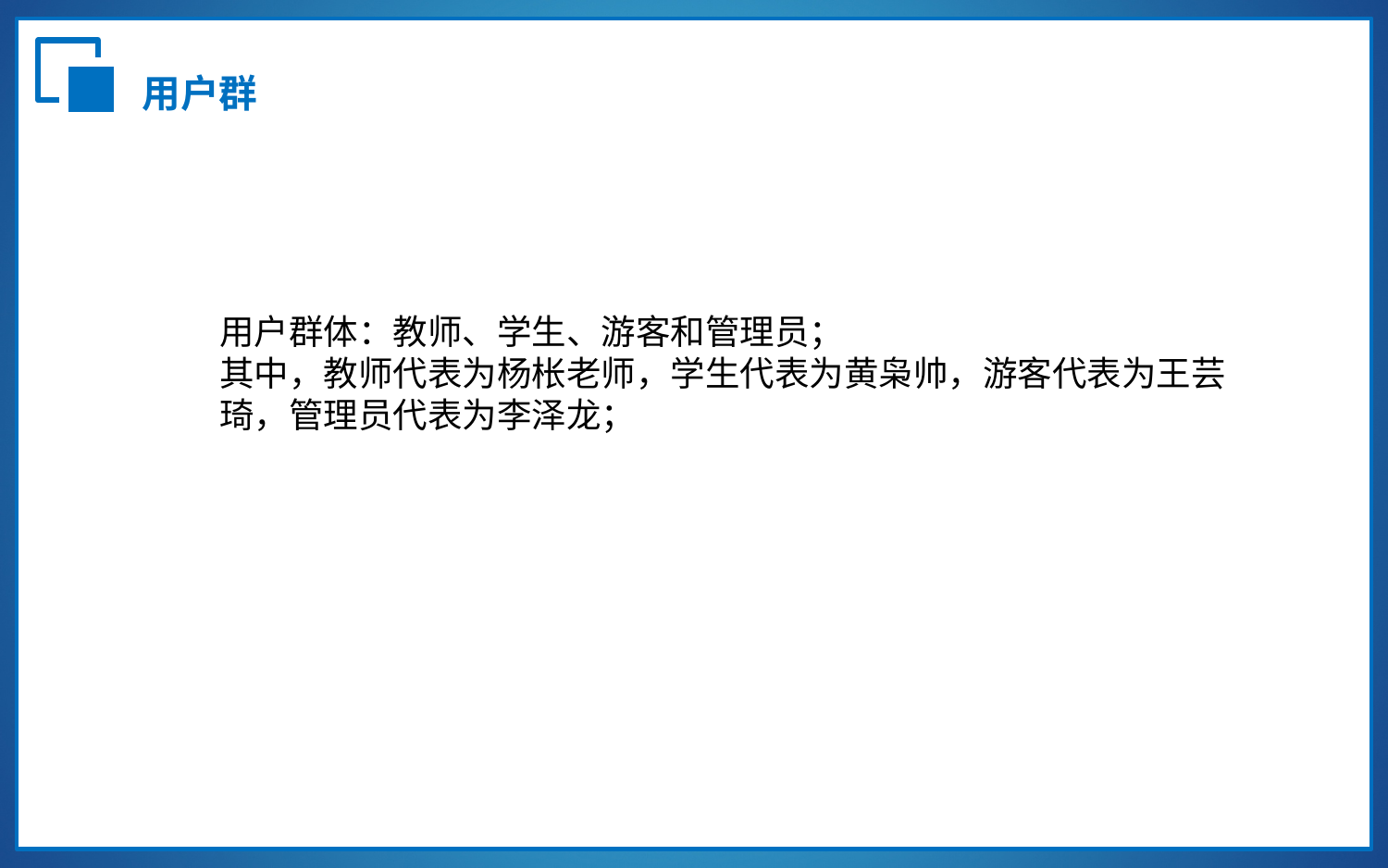

用户群
用户群体：教师、学生、游客和管理员；
其中，教师代表为杨枨老师，学生代表为黄枭帅，游客代表为王芸琦，管理员代表为李泽龙；
VS
实际完成数目：820万
实际完成数目：820万
回款数：640万
回款数：640万